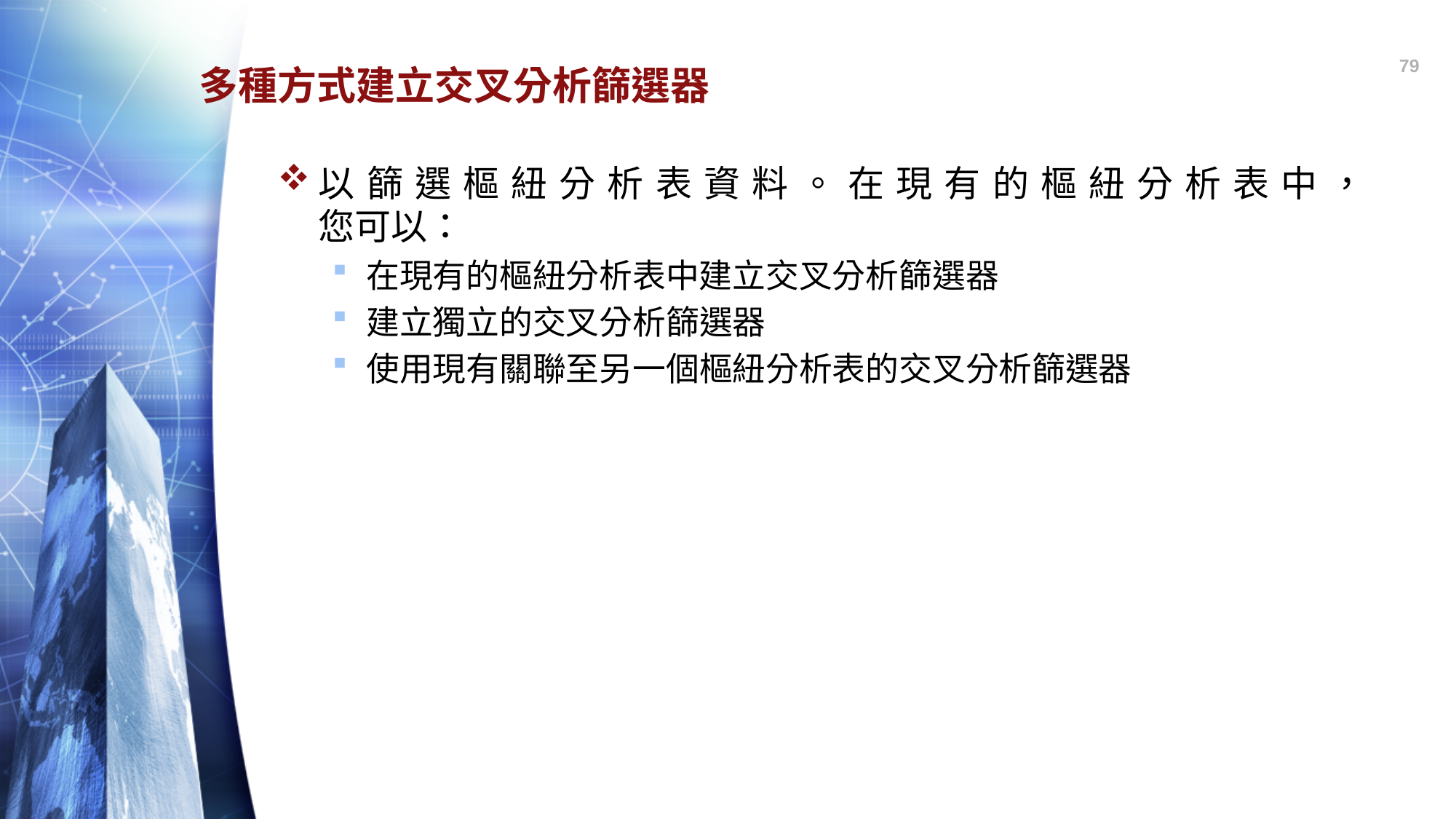

79
# 多種方式建立交叉分析篩選器
以篩選樞紐分析表資料。在現有的樞紐分析表中，
您可以：
在現有的樞紐分析表中建立交叉分析篩選器
建立獨立的交叉分析篩選器
使用現有關聯至另一個樞紐分析表的交叉分析篩選器